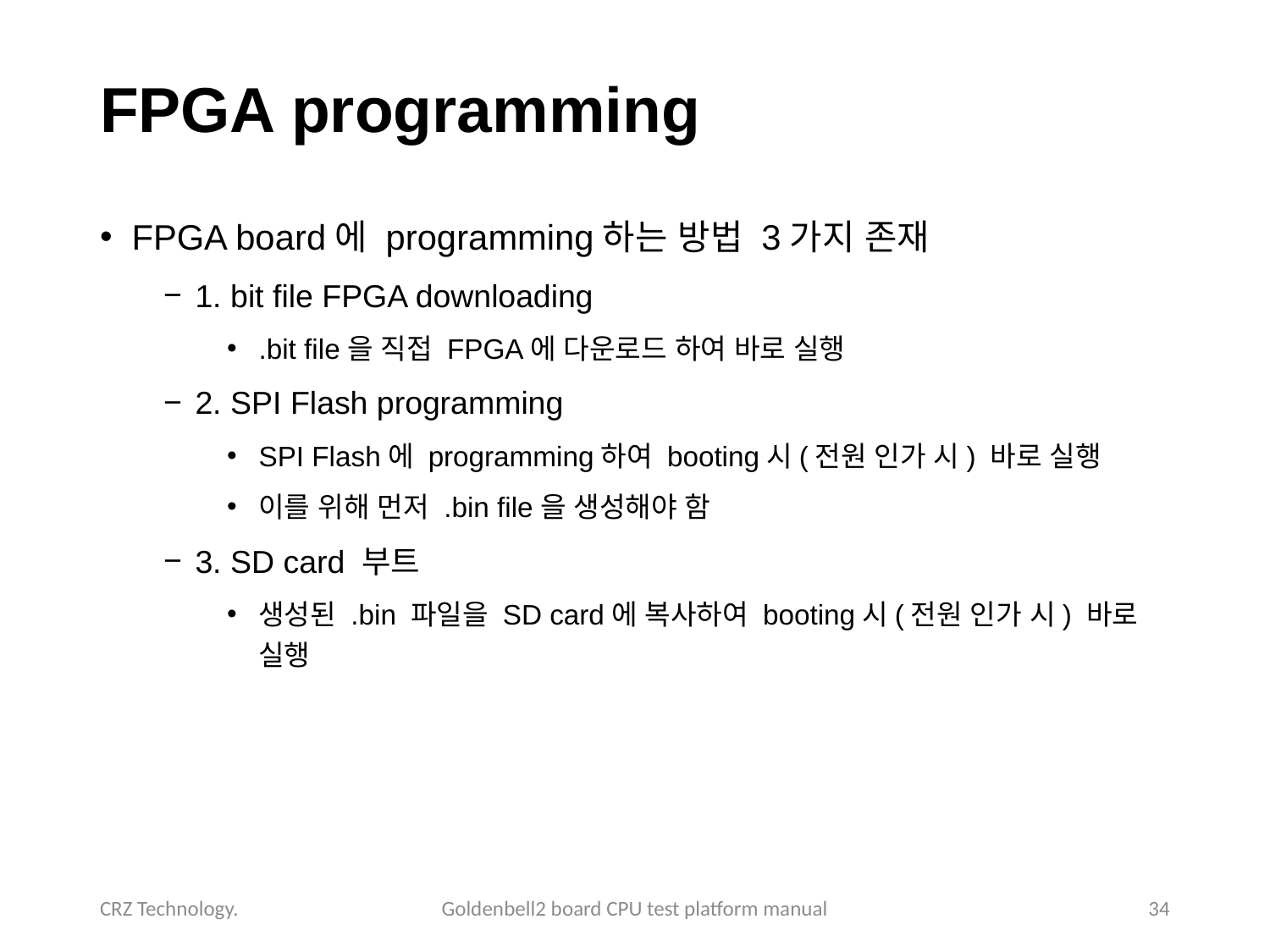

# FPGA programming
FPGA board에 programming하는 방법 3가지 존재
1. bit file FPGA downloading
.bit file을 직접 FPGA에 다운로드 하여 바로 실행
2. SPI Flash programming
SPI Flash에 programming하여 booting시(전원 인가 시) 바로 실행
이를 위해 먼저 .bin file을 생성해야 함
3. SD card 부트
생성된 .bin 파일을 SD card에 복사하여 booting시(전원 인가 시) 바로 실행

CRZ Technology.
Goldenbell2 board CPU test platform manual
34